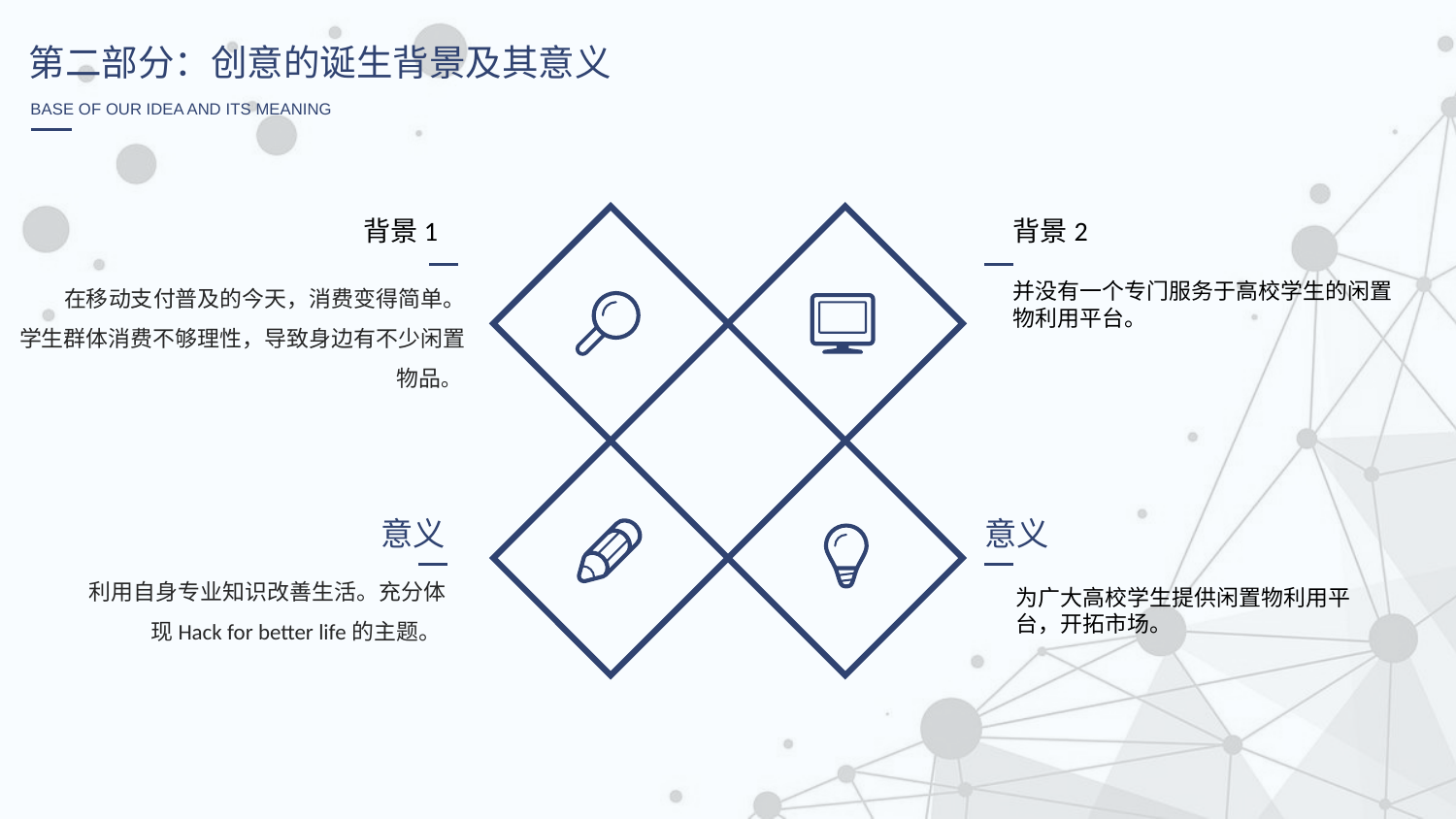

第二部分：创意的诞生背景及其意义

BASE OF OUR IDEA AND ITS MEANING
背景1

背景2
在移动支付普及的今天，消费变得简单。
学生群体消费不够理性，导致身边有不少闲置物品。

并没有一个专门服务于高校学生的闲置物利用平台。

意义
意义

利用自身专业知识改善生活。充分体现Hack for better life的主题。
为广大高校学生提供闲置物利用平台，开拓市场。